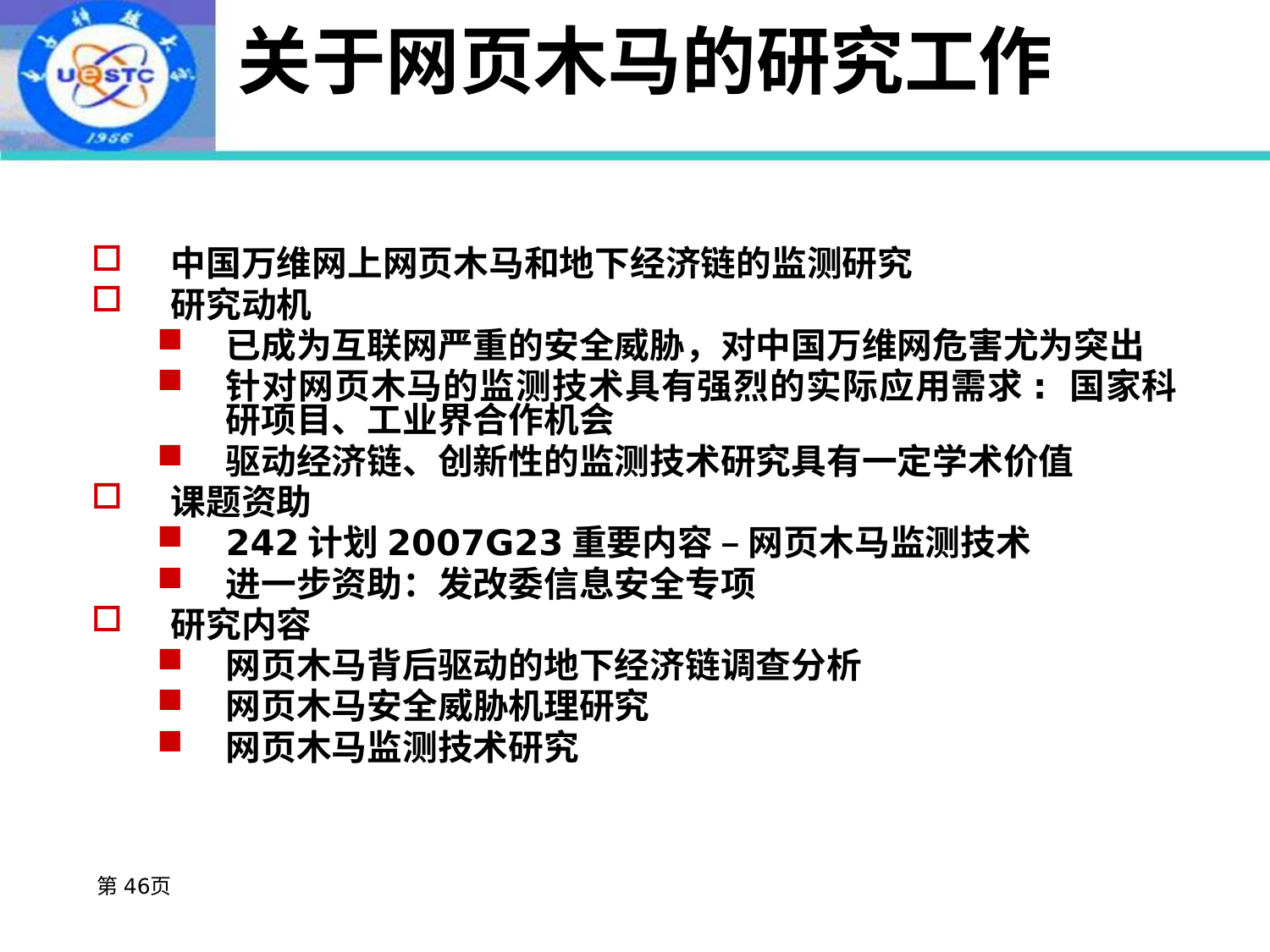

# 关于网页木马的研究工作
中国万维网上网页木马和地下经济链的监测研究
研究动机
已成为互联网严重的安全威胁，对中国万维网危害尤为突出
针对网页木马的监测技术具有强烈的实际应用需求: 国家科研项目、工业界合作机会
驱动经济链、创新性的监测技术研究具有一定学术价值
课题资助
242计划2007G23重要内容 – 网页木马监测技术
进一步资助：发改委信息安全专项
研究内容
网页木马背后驱动的地下经济链调查分析
网页木马安全威胁机理研究
网页木马监测技术研究
第46页